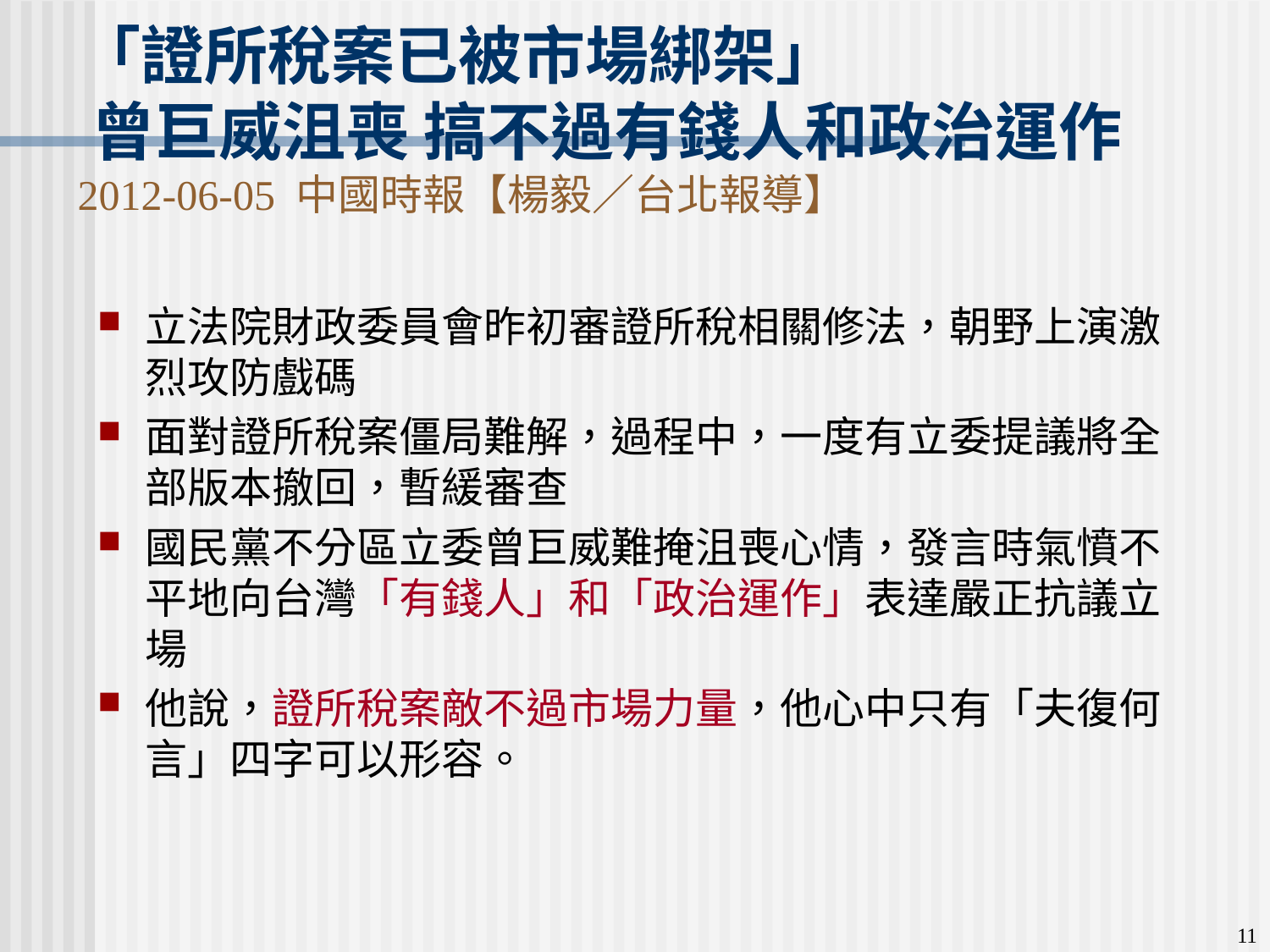

# 「證所稅案已被市場綁架」 曾巨威沮喪 搞不過有錢人和政治運作 2012-06-05 中國時報【楊毅／台北報導】
立法院財政委員會昨初審證所稅相關修法，朝野上演激烈攻防戲碼
面對證所稅案僵局難解，過程中，一度有立委提議將全部版本撤回，暫緩審查
國民黨不分區立委曾巨威難掩沮喪心情，發言時氣憤不平地向台灣「有錢人」和「政治運作」表達嚴正抗議立場
他說，證所稅案敵不過市場力量，他心中只有「夫復何言」四字可以形容。
11